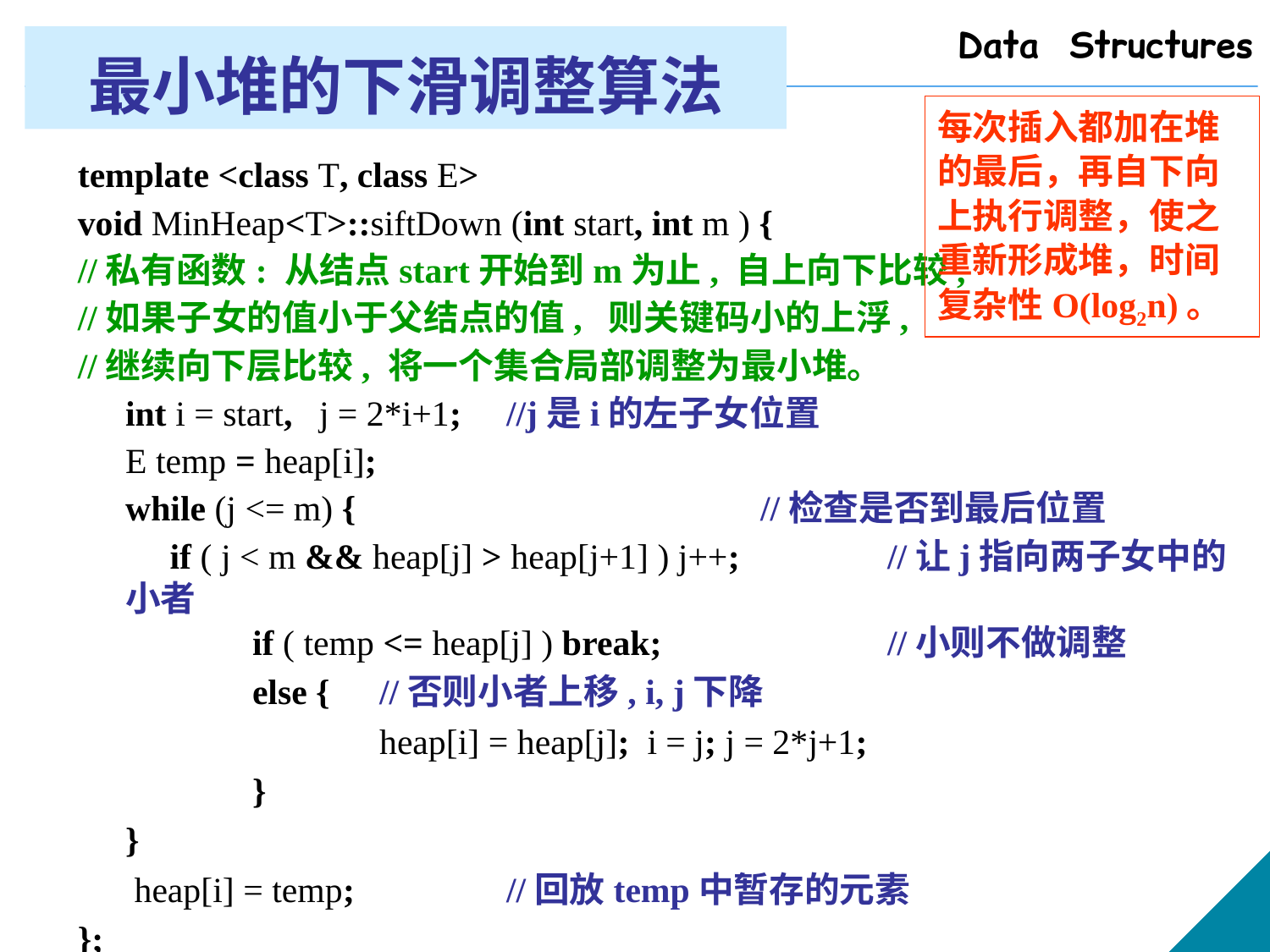

# 最小堆的下滑调整算法
每次插入都加在堆的最后，再自下向上执行调整，使之重新形成堆，时间复杂性O(log2n)。
template <class T, class E>
void MinHeap<T>::siftDown (int start, int m ) {
//私有函数: 从结点start开始到m为止, 自上向下比较,
//如果子女的值小于父结点的值,  则关键码小的上浮,
//继续向下层比较, 将一个集合局部调整为最小堆。
	int i = start,   j = 2*i+1;  	//j是i的左子女位置
	E temp = heap[i];
	while (j <= m) {				//检查是否到最后位置
	     if ( j < m && heap[j] > heap[j+1] ) j++;     	//让j指向两子女中的小者
 		if ( temp <= heap[j] ) break;		//小则不做调整
		else { 	//否则小者上移, i, j下降
			heap[i] = heap[j];  i = j; j = 2*j+1;
		}
	}
	 heap[i] = temp;	      	//回放temp中暂存的元素
};